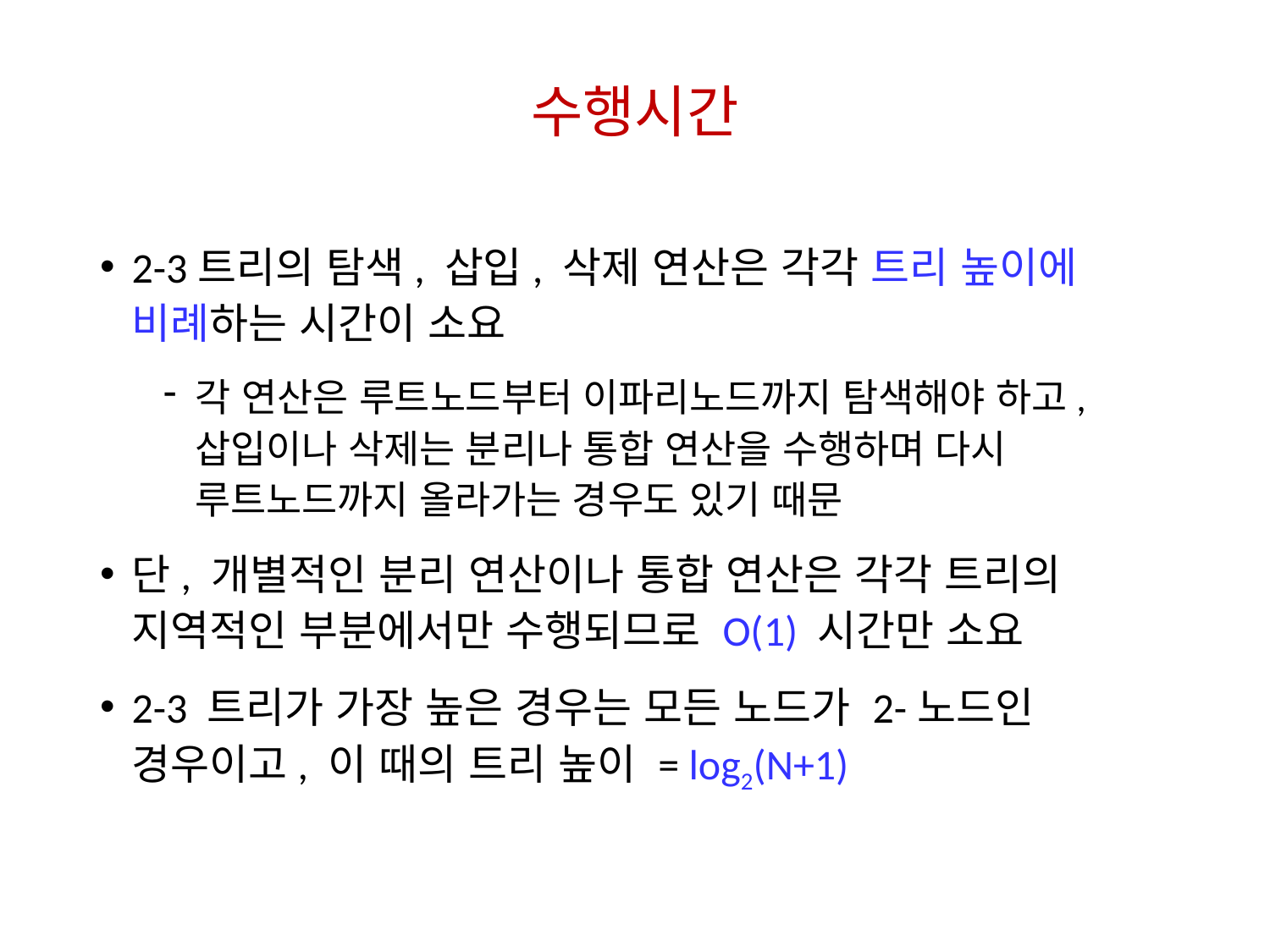

# 수행시간
2-3트리의 탐색, 삽입, 삭제 연산은 각각 트리 높이에 비례하는 시간이 소요
각 연산은 루트노드부터 이파리노드까지 탐색해야 하고, 삽입이나 삭제는 분리나 통합 연산을 수행하며 다시 루트노드까지 올라가는 경우도 있기 때문
단, 개별적인 분리 연산이나 통합 연산은 각각 트리의 지역적인 부분에서만 수행되므로 O(1) 시간만 소요
2-3 트리가 가장 높은 경우는 모든 노드가 2-노드인 경우이고, 이 때의 트리 높이 = log2(N+1)